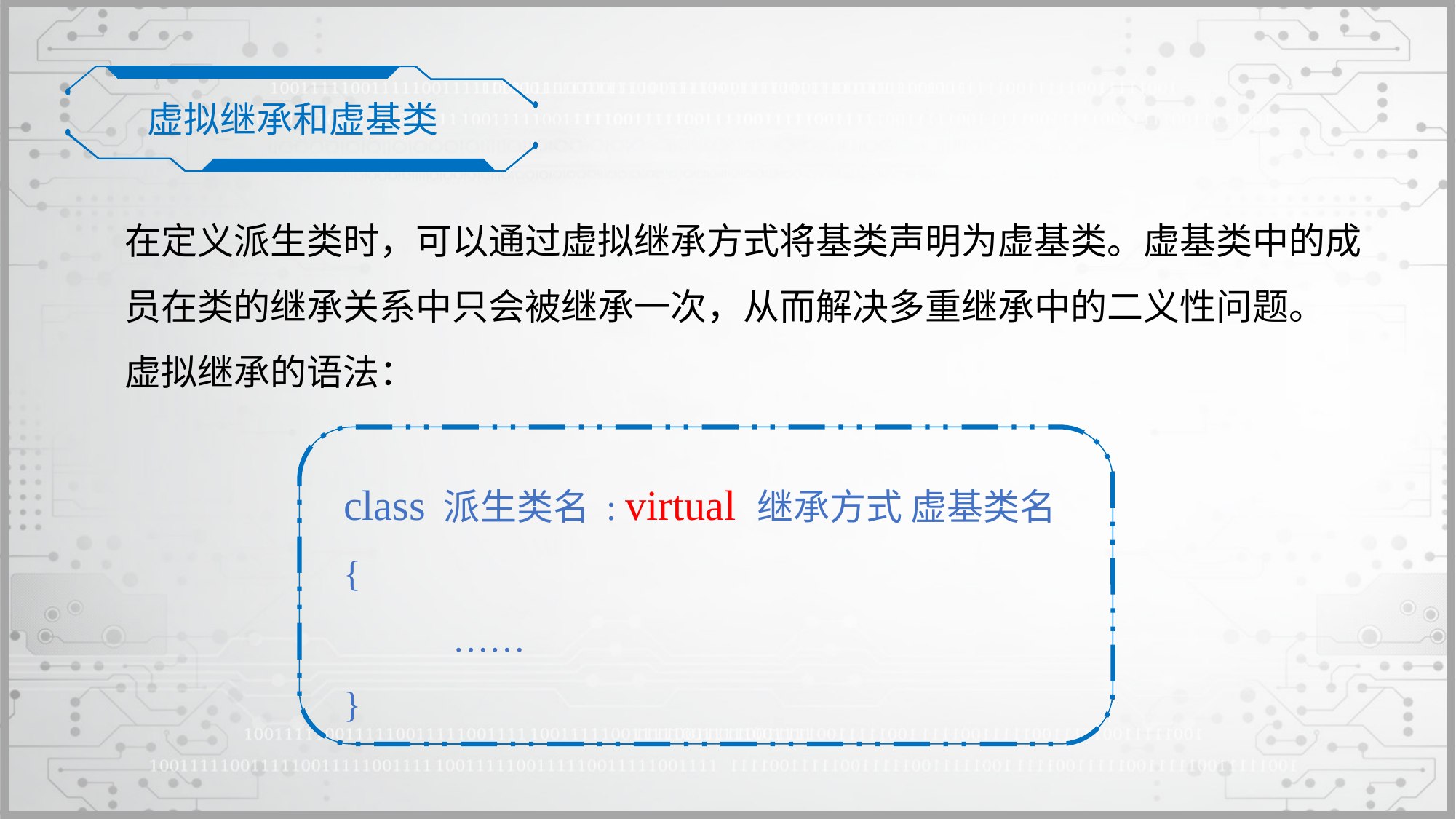

虚拟继承和虚基类
在定义派生类时，可以通过虚拟继承方式将基类声明为虚基类。虚基类中的成员在类的继承关系中只会被继承一次，从而解决多重继承中的二义性问题。
虚拟继承的语法：

	class 派生类名 : virtual 继承方式 虚基类名
	{
		……
	}